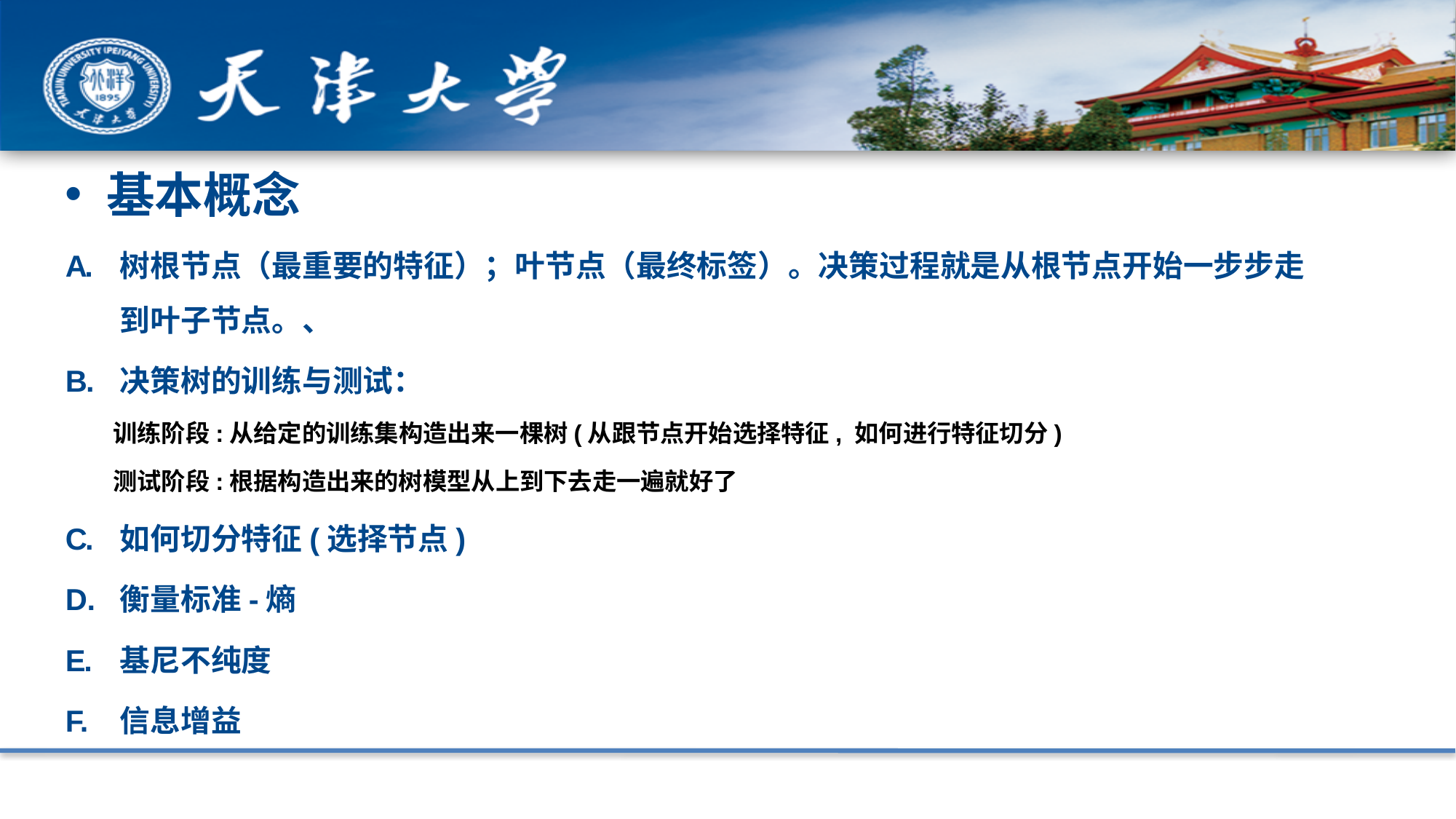

基本概念
树根节点（最重要的特征）；叶节点（最终标签）。决策过程就是从根节点开始一步步走到叶子节点。、
决策树的训练与测试：
训练阶段:从给定的训练集构造出来一棵树(从跟节点开始选择特征, 如何进行特征切分)
测试阶段:根据构造出来的树模型从上到下去走一遍就好了
如何切分特征(选择节点)
衡量标准-熵
基尼不纯度
信息增益